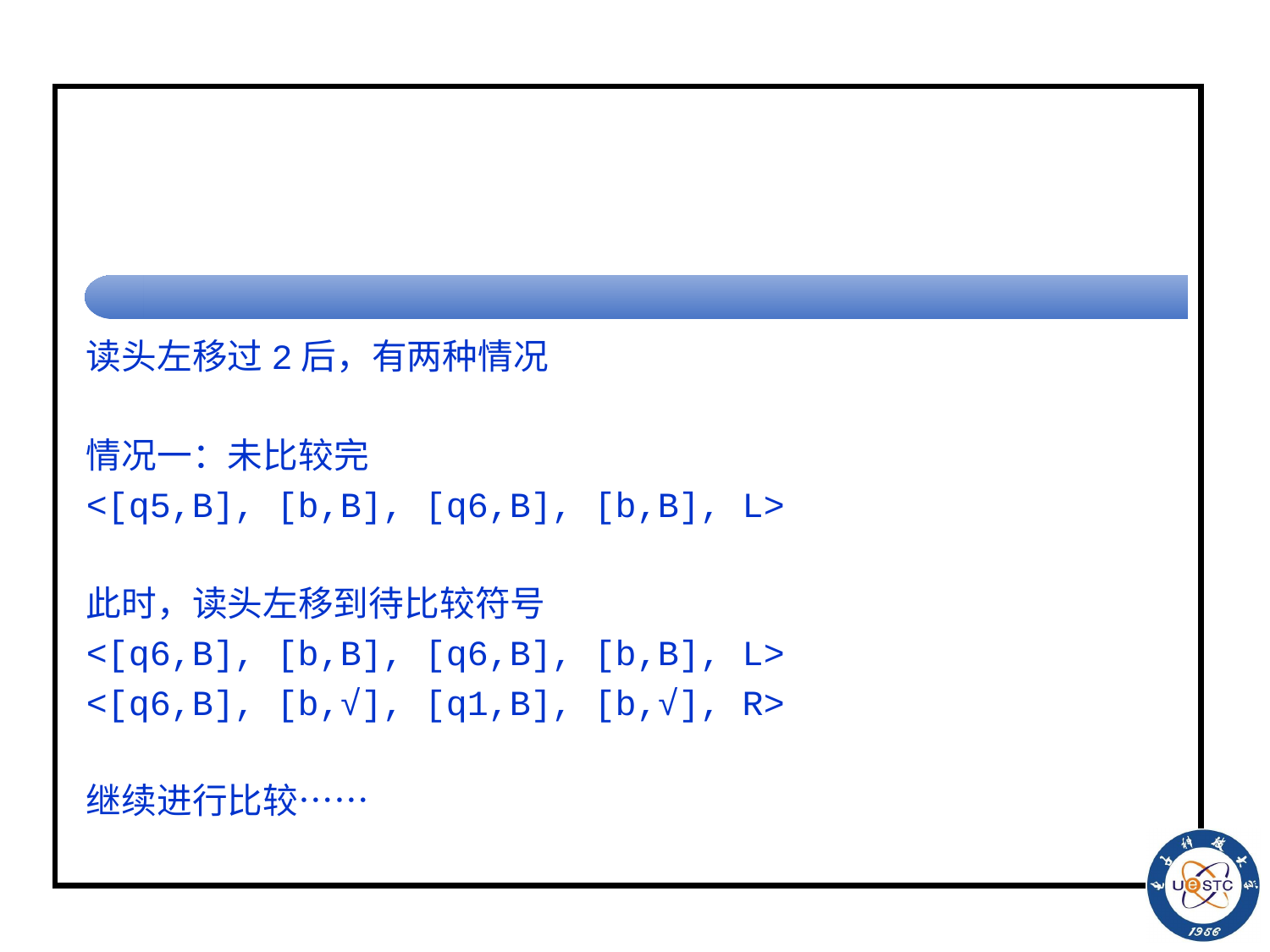

#
读头左移过2后，有两种情况

情况一：未比较完
<[q5,B], [b,B], [q6,B], [b,B], L>

此时，读头左移到待比较符号
<[q6,B], [b,B], [q6,B], [b,B], L>
<[q6,B], [b,√], [q1,B], [b,√], R>

继续进行比较……